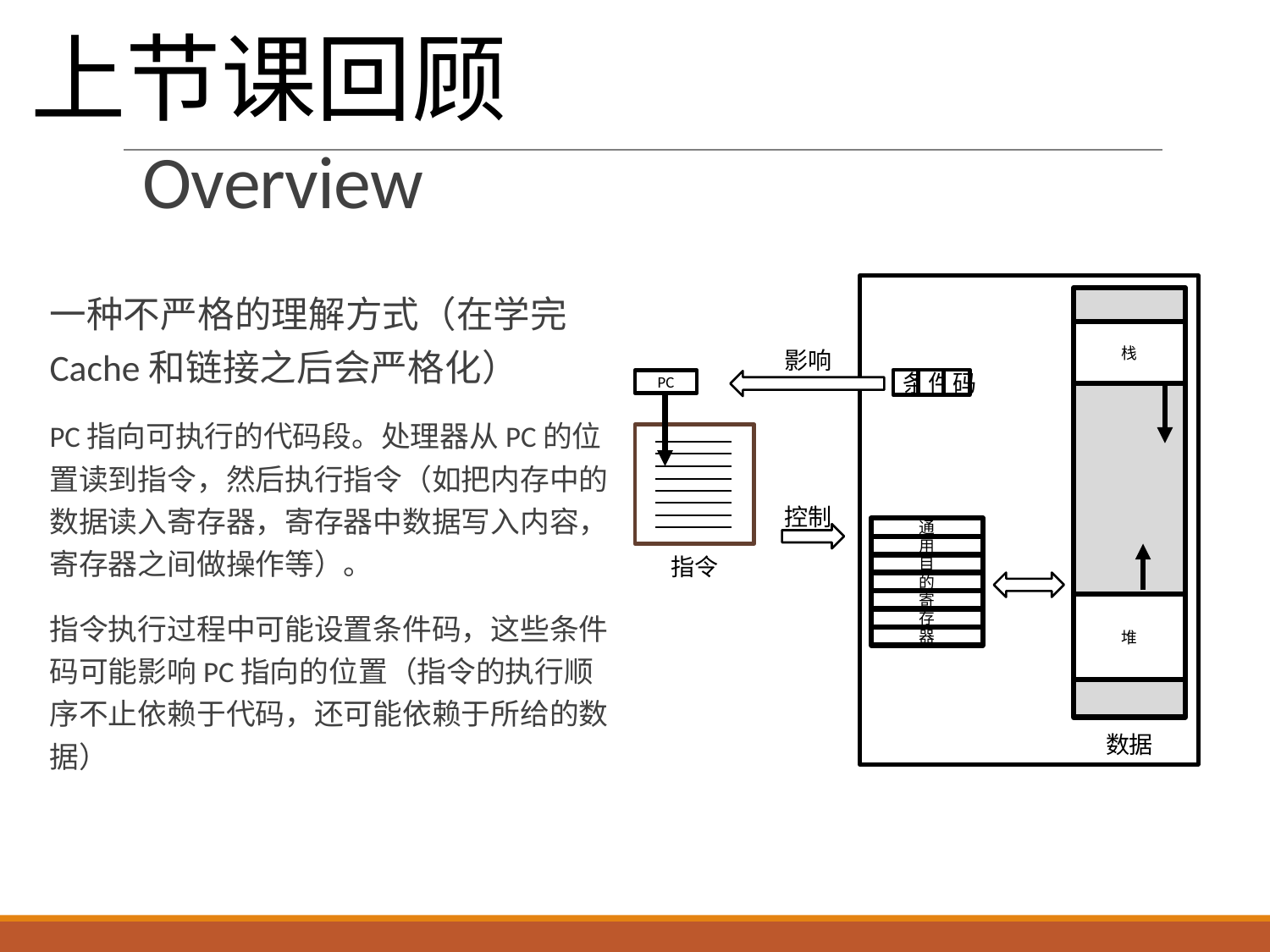

上节课回顾
# Overview
一种不严格的理解方式（在学完Cache和链接之后会严格化）
PC指向可执行的代码段。处理器从PC的位置读到指令，然后执行指令（如把内存中的数据读入寄存器，寄存器中数据写入内容，寄存器之间做操作等）。
指令执行过程中可能设置条件码，这些条件码可能影响PC指向的位置（指令的执行顺序不止依赖于代码，还可能依赖于所给的数据）

栈
影响
PC

控制
通

用

指令
目
的

寄
堆
存
器
数据
条
件
码